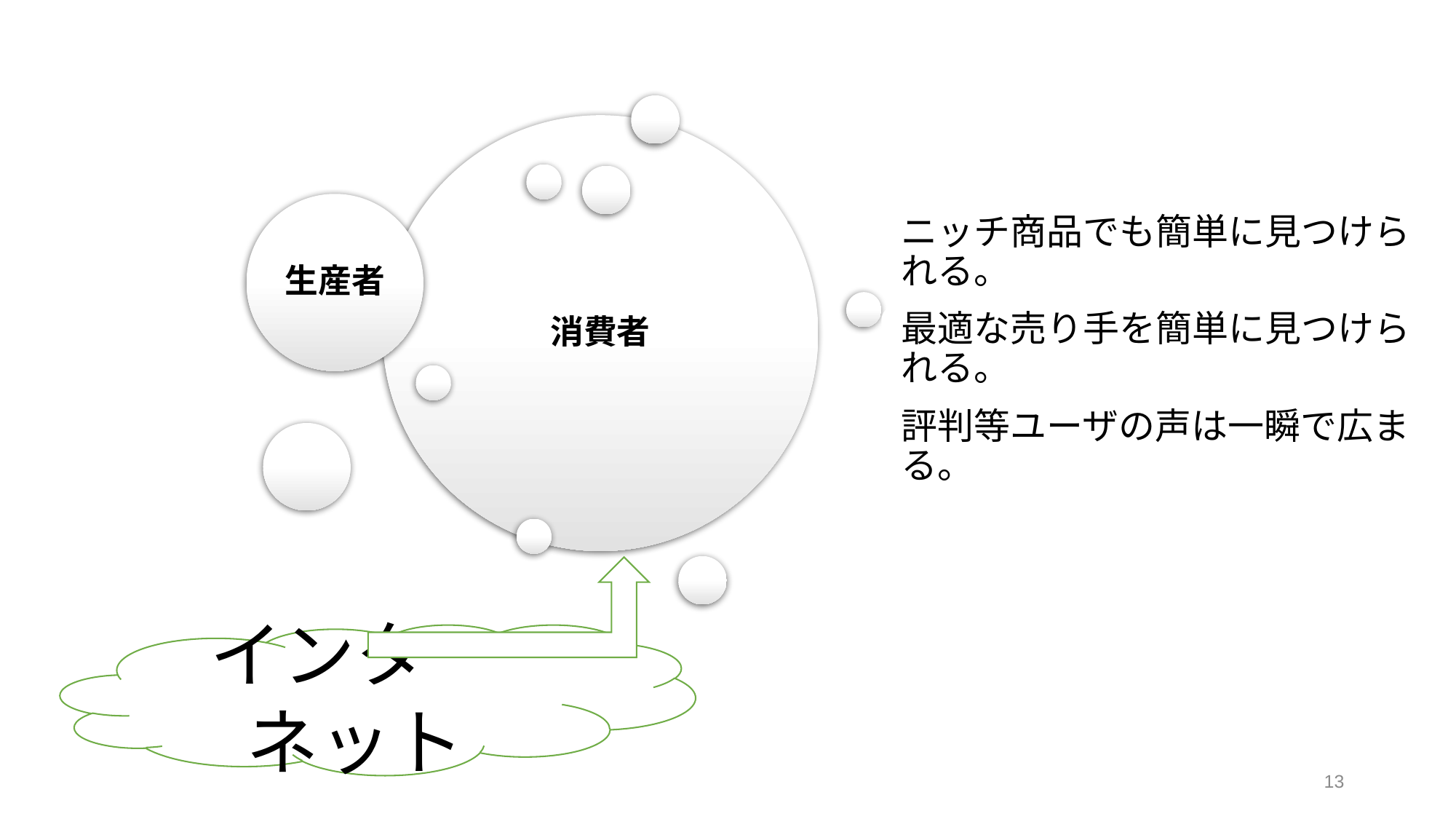

消費者
生産者
ニッチ商品でも簡単に見つけられる。
最適な売り手を簡単に見つけられる。
評判等ユーザの声は一瞬で広まる。

インターネット
13